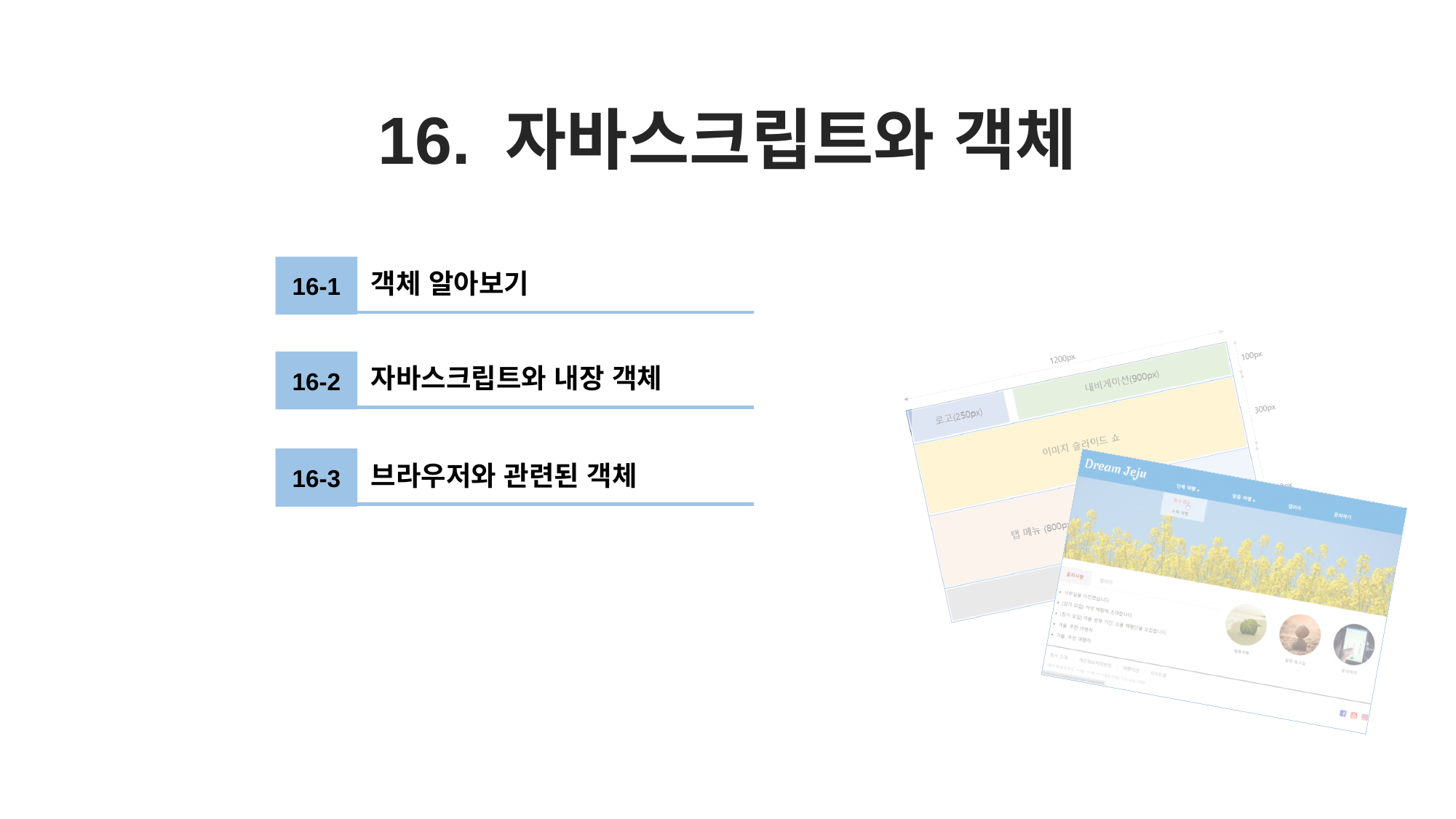

# 16. 자바스크립트와 객체
16-1
객체 알아보기
16-2
자바스크립트와 내장 객체
16-3
브라우저와 관련된 객체